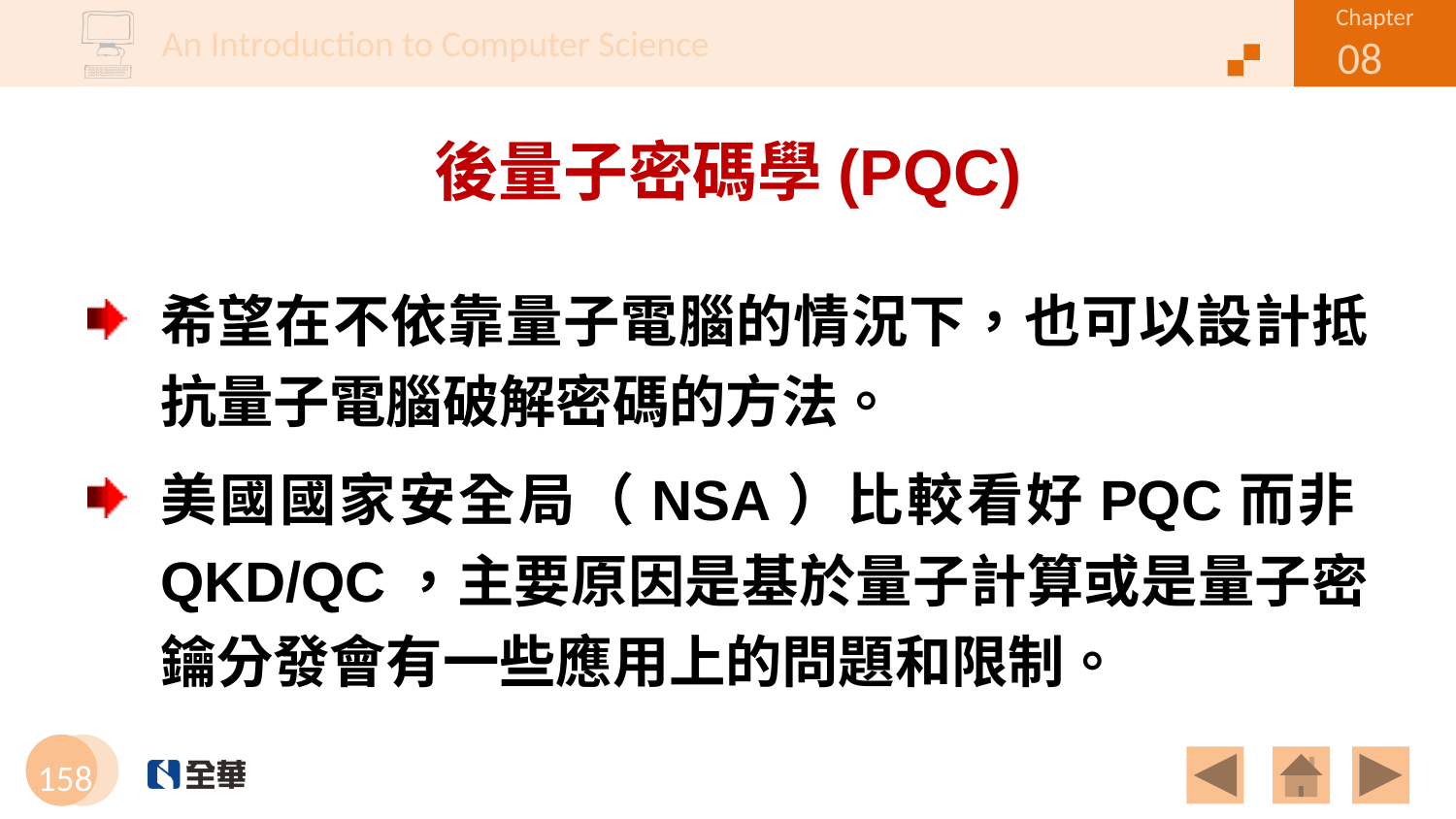

# 後量子密碼學(PQC)
希望在不依靠量子電腦的情況下，也可以設計抵抗量子電腦破解密碼的方法。
美國國家安全局（NSA）比較看好PQC而非QKD/QC，主要原因是基於量子計算或是量子密鑰分發會有一些應用上的問題和限制。